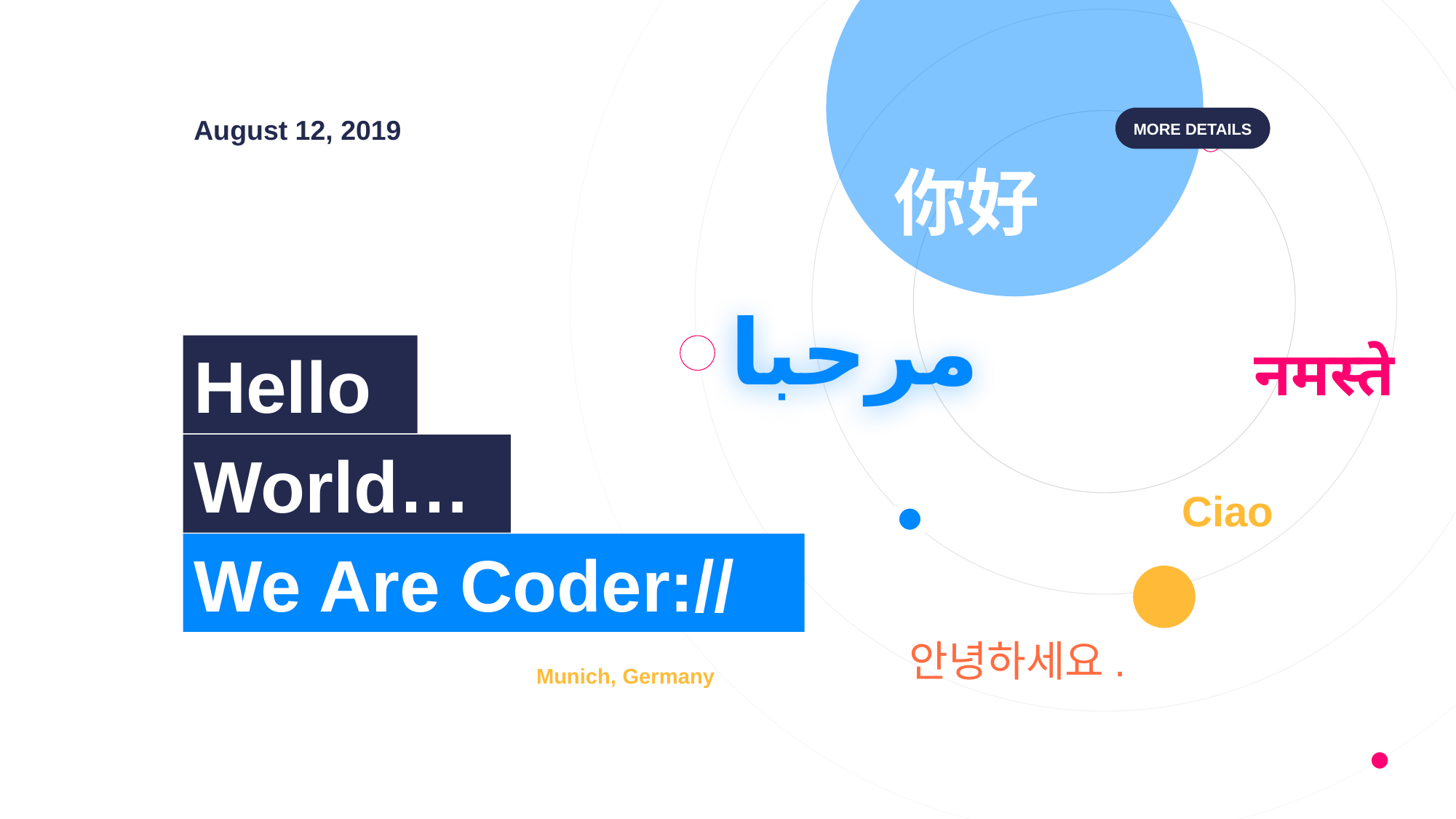

August 12, 2019
MORE DETAILS

你好
مرحبا
नमस्ते
Hello
World…
Ciao
We Are Coder://

안녕하세요.
Munich, Germany